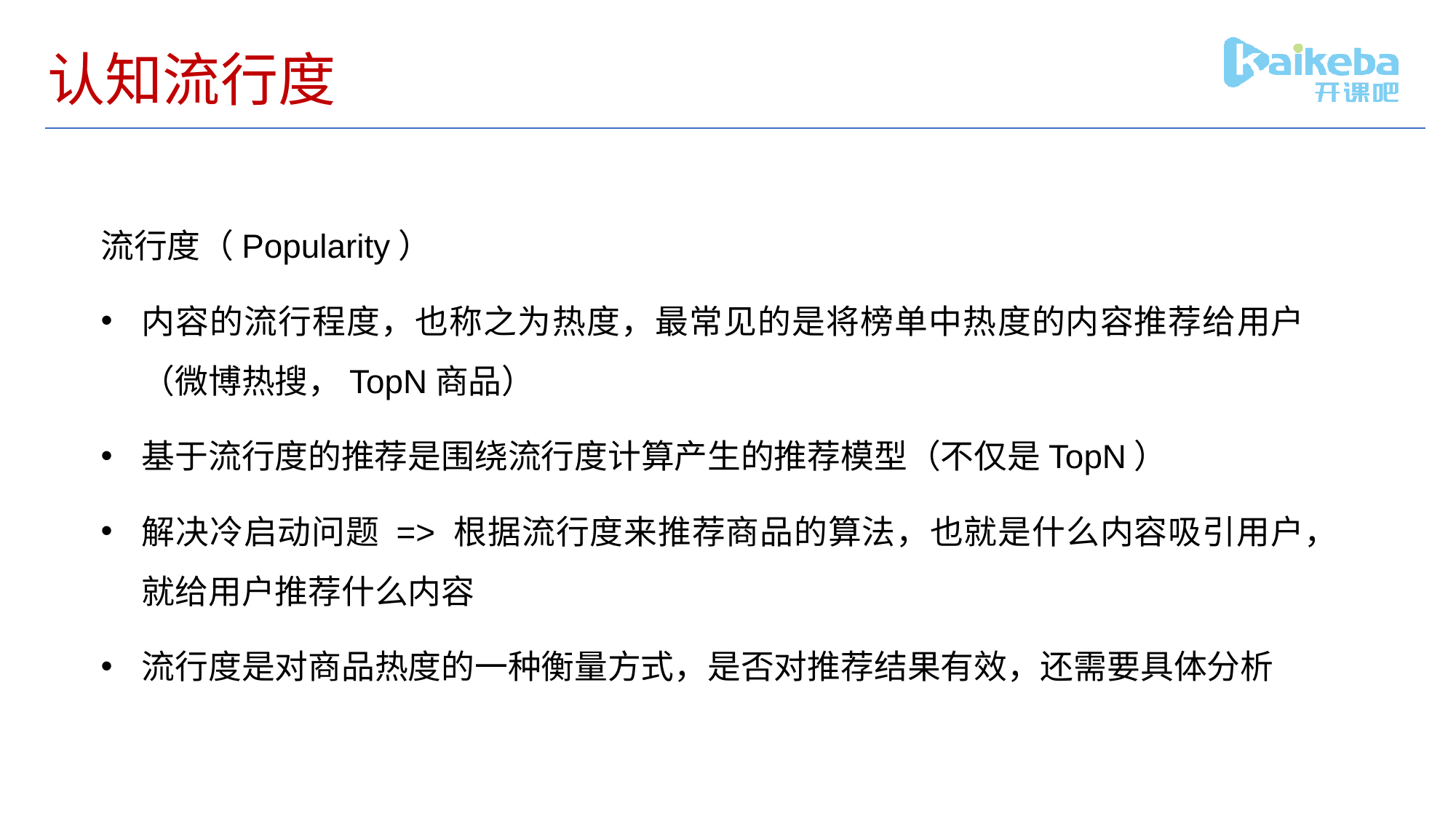

# 认知流行度
流行度（Popularity）
内容的流行程度，也称之为热度，最常见的是将榜单中热度的内容推荐给用户（微博热搜，TopN商品）
基于流行度的推荐是围绕流行度计算产生的推荐模型（不仅是TopN）
解决冷启动问题 => 根据流行度来推荐商品的算法，也就是什么内容吸引用户，就给用户推荐什么内容
流行度是对商品热度的一种衡量方式，是否对推荐结果有效，还需要具体分析